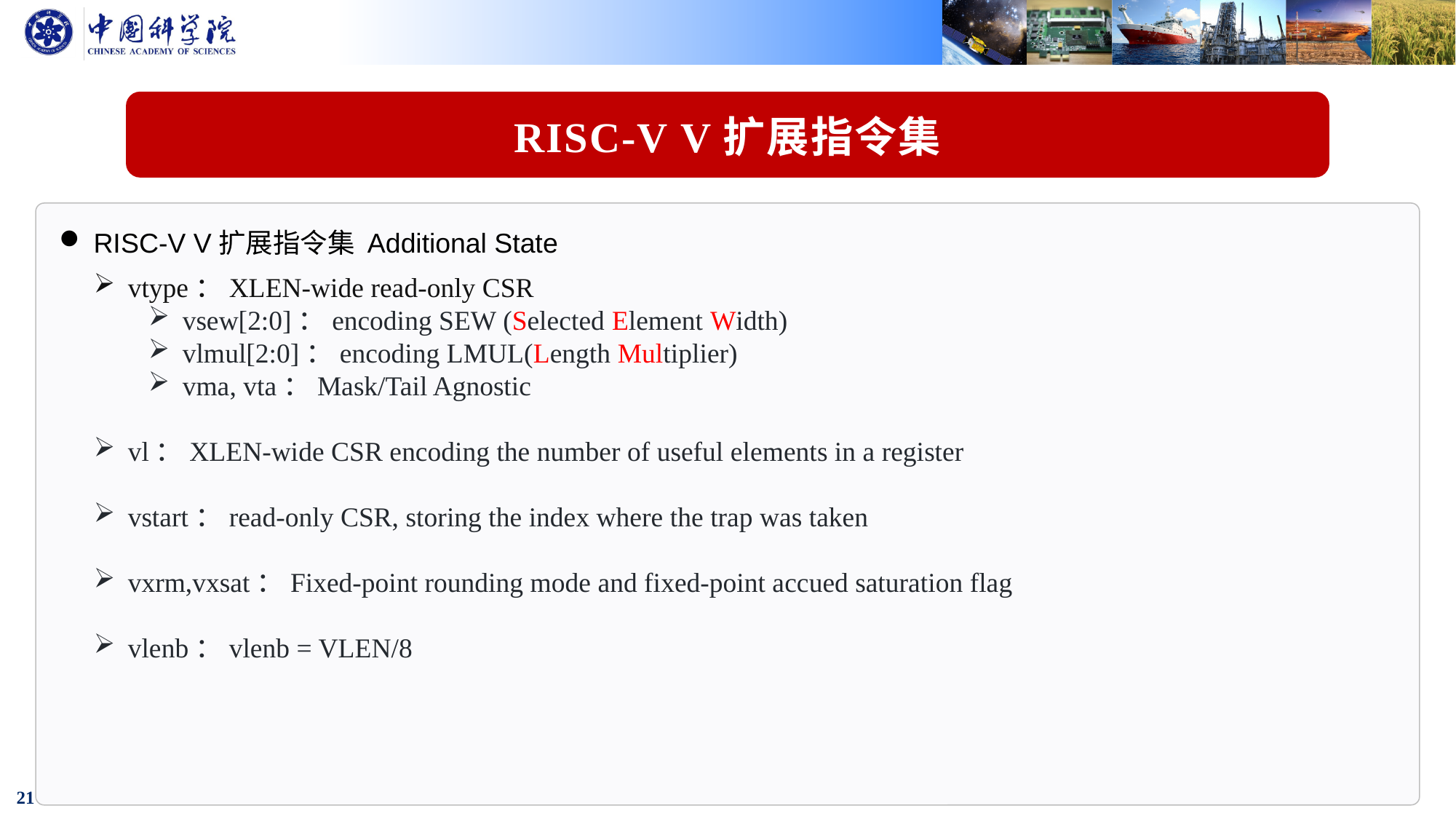

RISC-V V扩展指令集

RISC-V V扩展指令集 Additional State
vtype：XLEN-wide read-only CSR
vsew[2:0]：encoding SEW (Selected Element Width)
vlmul[2:0]：encoding LMUL(Length Multiplier)
vma, vta：Mask/Tail Agnostic

vl：XLEN-wide CSR encoding the number of useful elements in a register

vstart：read-only CSR, storing the index where the trap was taken

vxrm,vxsat：Fixed-point rounding mode and fixed-point accued saturation flag

vlenb：vlenb = VLEN/8